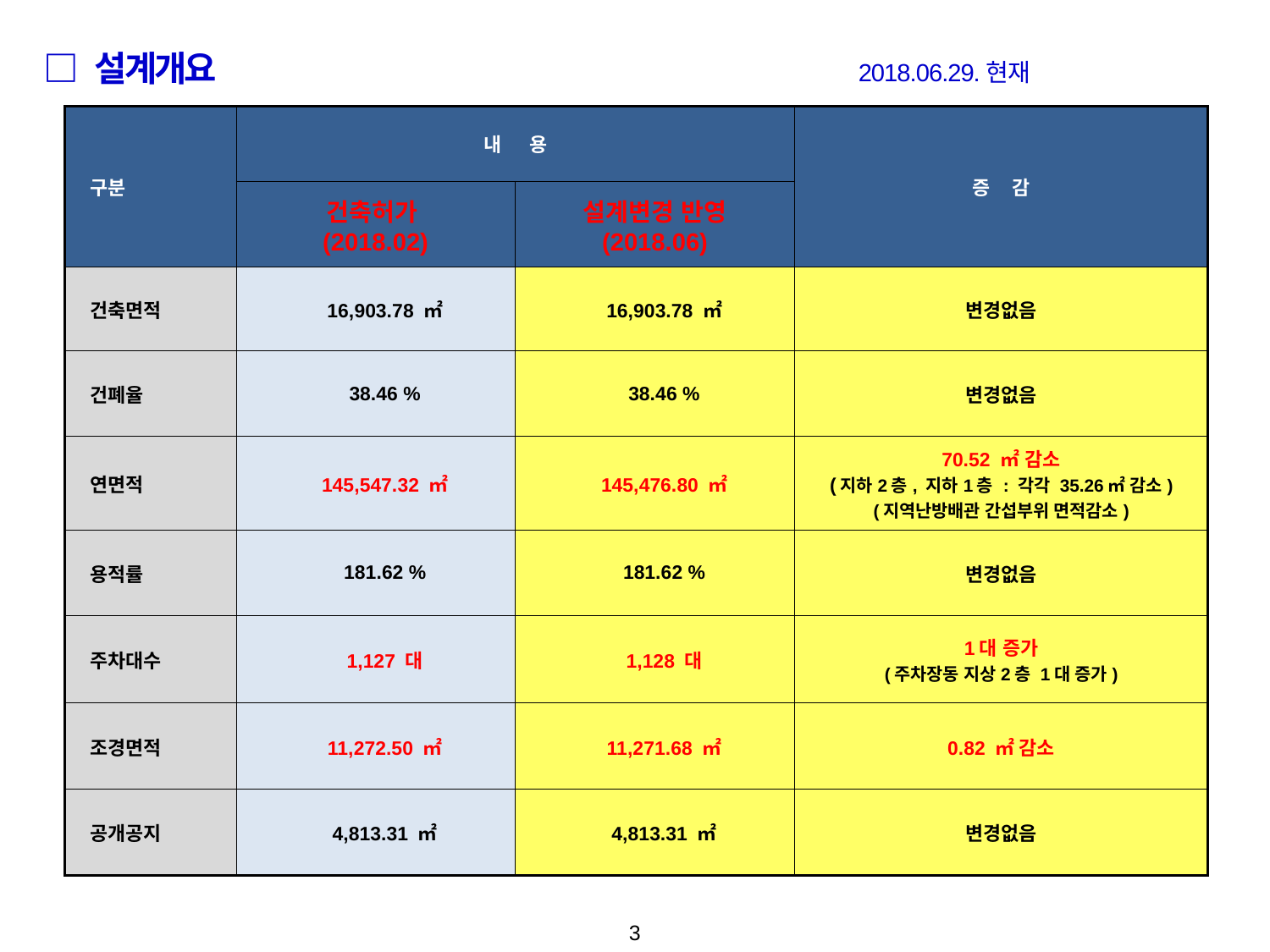

□ 설계개요                                                                                           2018.06.29.현재
| 구분 | 내 용 |  | 증 감 |
| --- | --- | --- | --- |
|  | 건축허가 (2018.02) | 설계변경 반영 (2018.06) |  |
| 건축면적 | 16,903.78 ㎡ | 16,903.78 ㎡ | 변경없음 |
| 건폐율 | 38.46 % | 38.46 % | 변경없음 |
| 연면적 | 145,547.32 ㎡ | 145,476.80 ㎡ | 70.52 ㎡ 감소 (지하2층, 지하1층 : 각각 35.26㎡ 감소) (지역난방배관 간섭부위 면적감소) |
| 용적률 | 181.62 % | 181.62 % | 변경없음 |
| 주차대수 | 1,127 대 | 1,128 대 | 1대 증가 (주차장동 지상2층 1대 증가) |
| 조경면적 | 11,272.50 ㎡ | 11,271.68 ㎡ | 0.82 ㎡ 감소 |
| 공개공지 | 4,813.31 ㎡ | 4,813.31 ㎡ | 변경없음 |
3